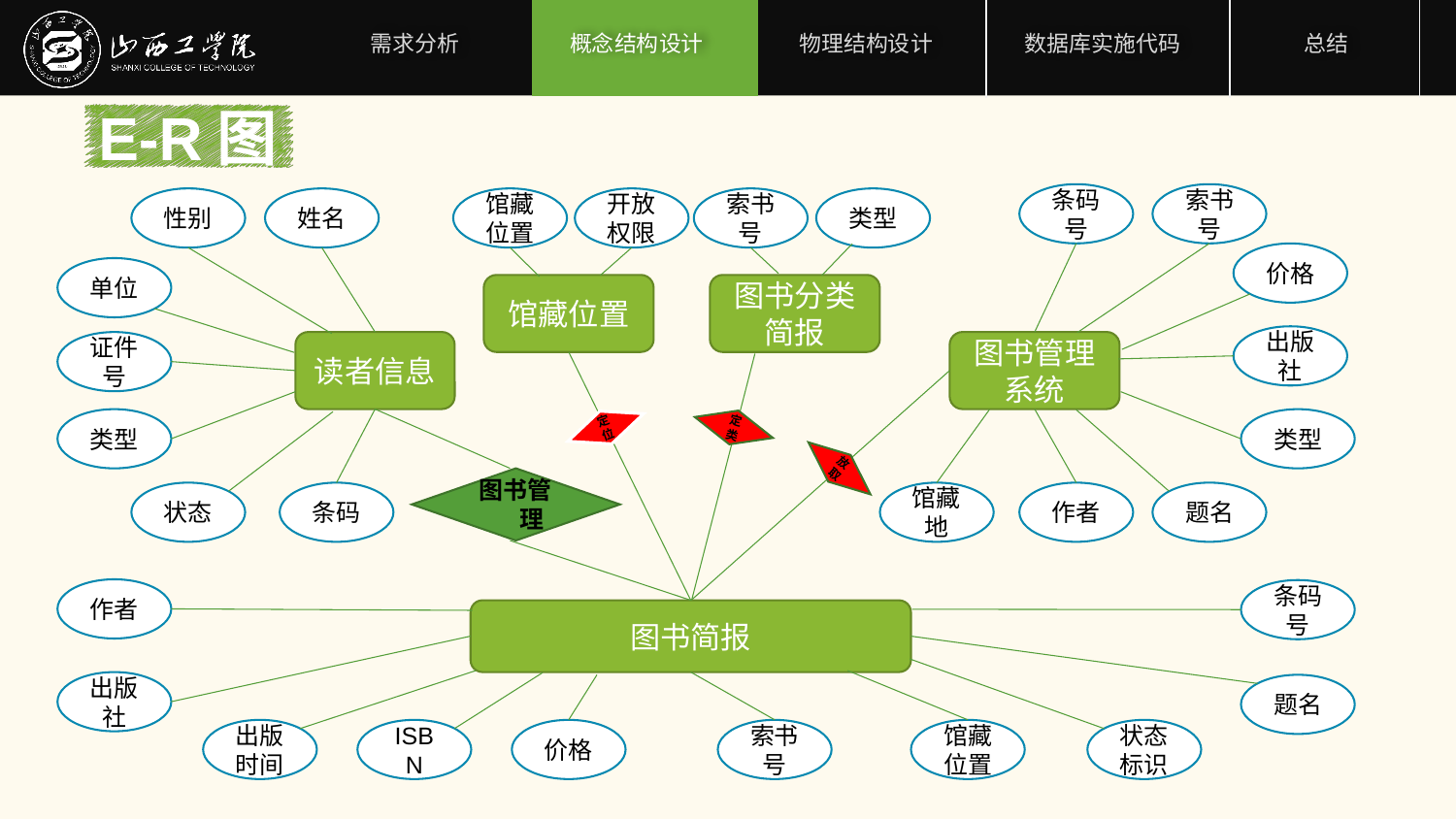

E-R图
条码号
索书号
性别
状态
姓名
馆藏位置
开放权限
索书号
类型
价格
单位
馆藏位置
图书分类简报
出版社
证件号
读者信息
图书管理系统
类型
类型
定位
定类
放取
图书管       理
状态
条码
馆藏地
作者
题名
作者
条码号
图书简报
出版社
题名
出版时间
ISBN
价格
索书号
馆藏位置
状态标识